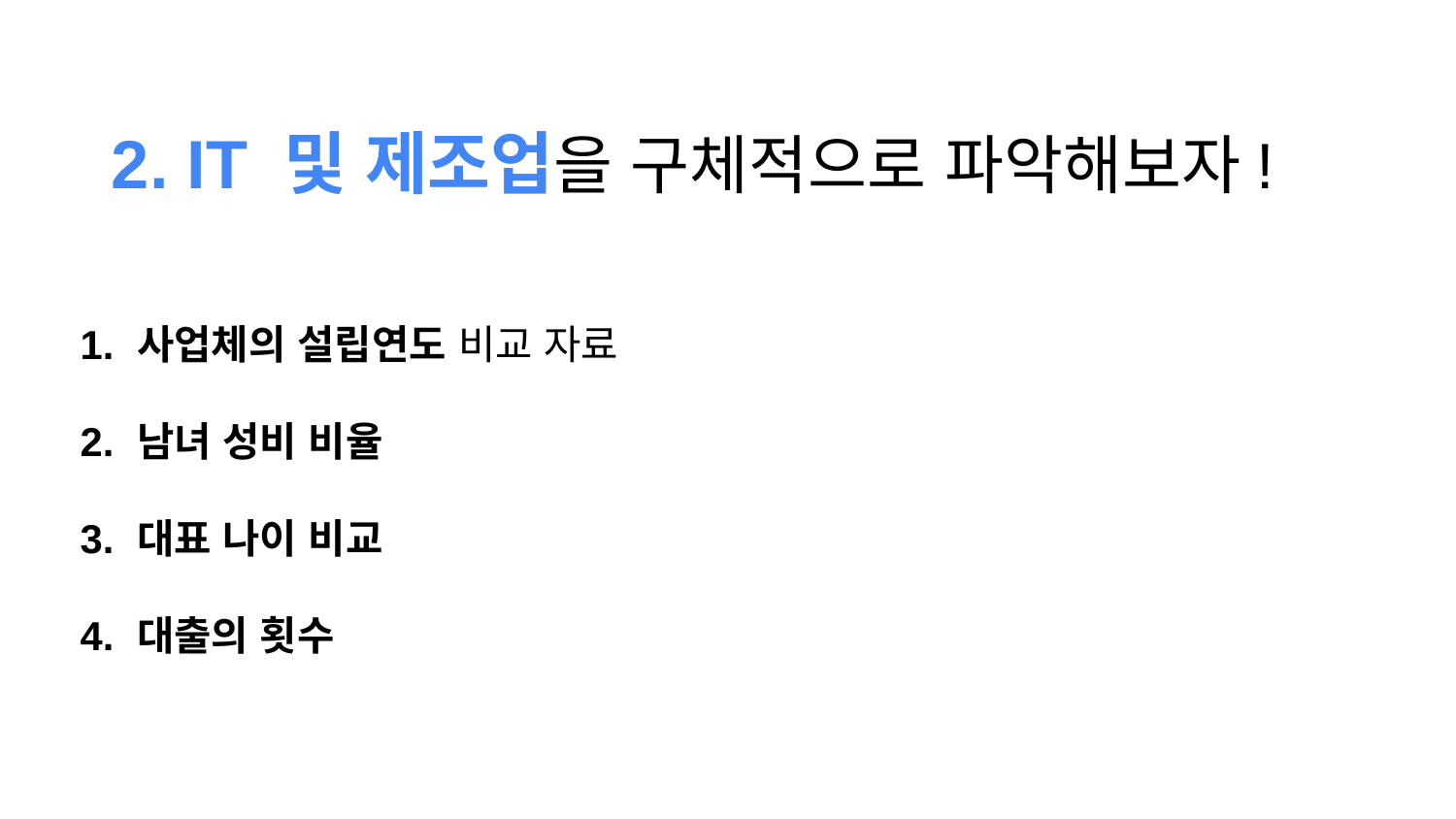

# 2. IT 및 제조업을 구체적으로 파악해보자!
사업체의 설립연도 비교 자료
남녀 성비 비율
대표 나이 비교
대출의 횟수